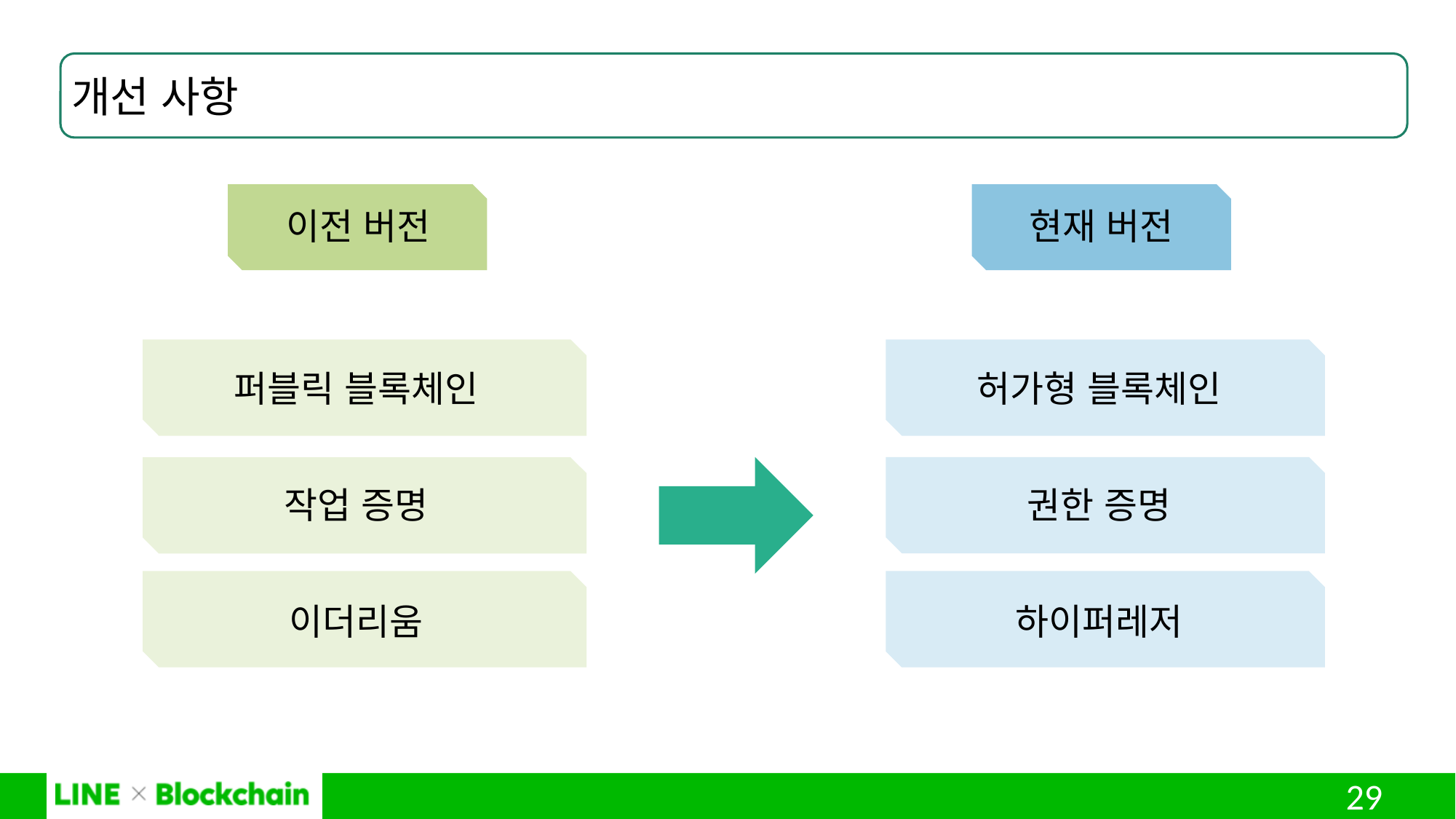

개선 사항

이전 버전
현재 버전

퍼블릭 블록체인

작업 증명

이더리움

허가형 블록체인

권한 증명

하이퍼레저